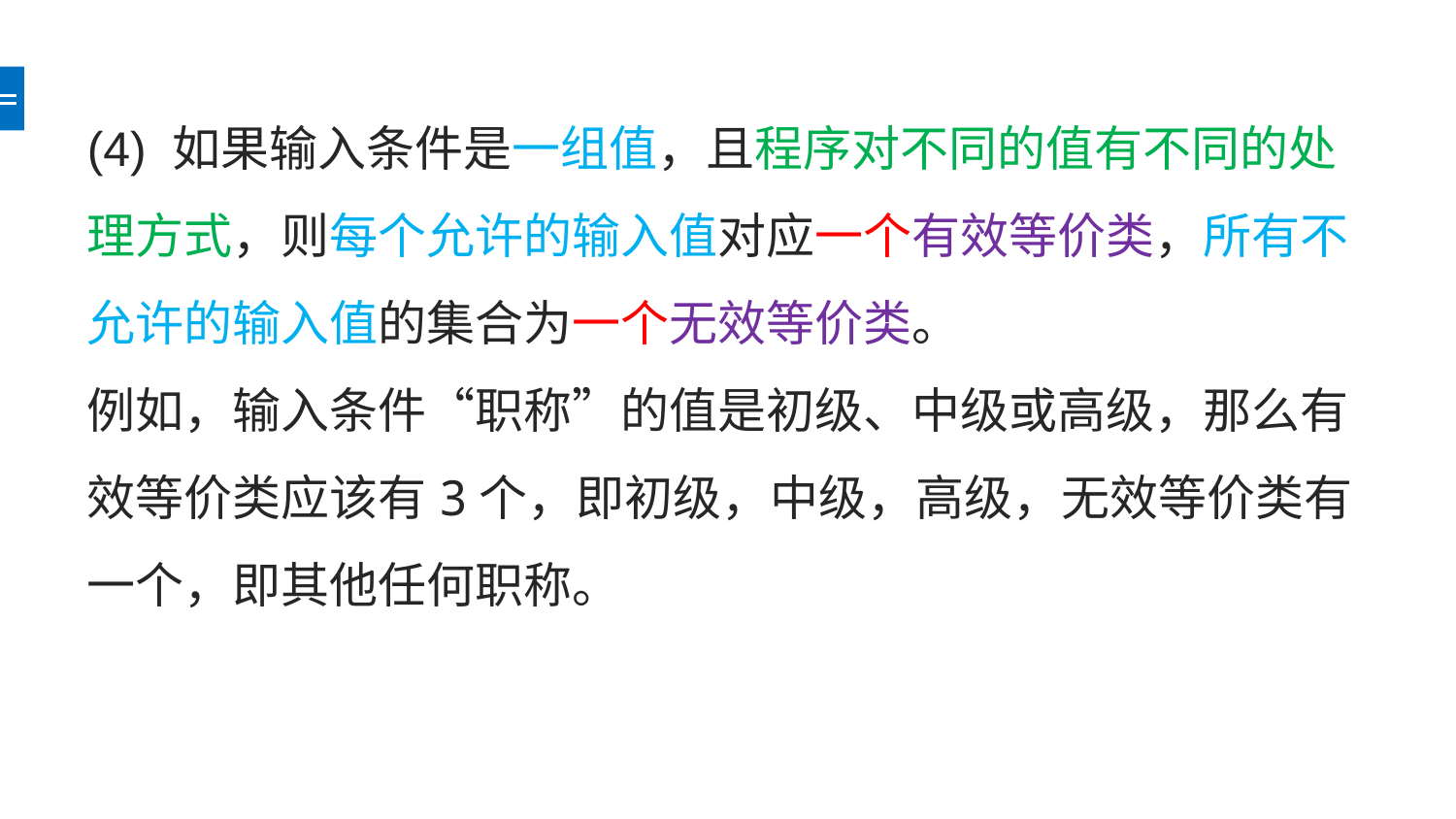

(4) 如果输入条件是一组值，且程序对不同的值有不同的处理方式，则每个允许的输入值对应一个有效等价类，所有不允许的输入值的集合为一个无效等价类。
例如，输入条件“职称”的值是初级、中级或高级，那么有效等价类应该有3个，即初级，中级，高级，无效等价类有一个，即其他任何职称。